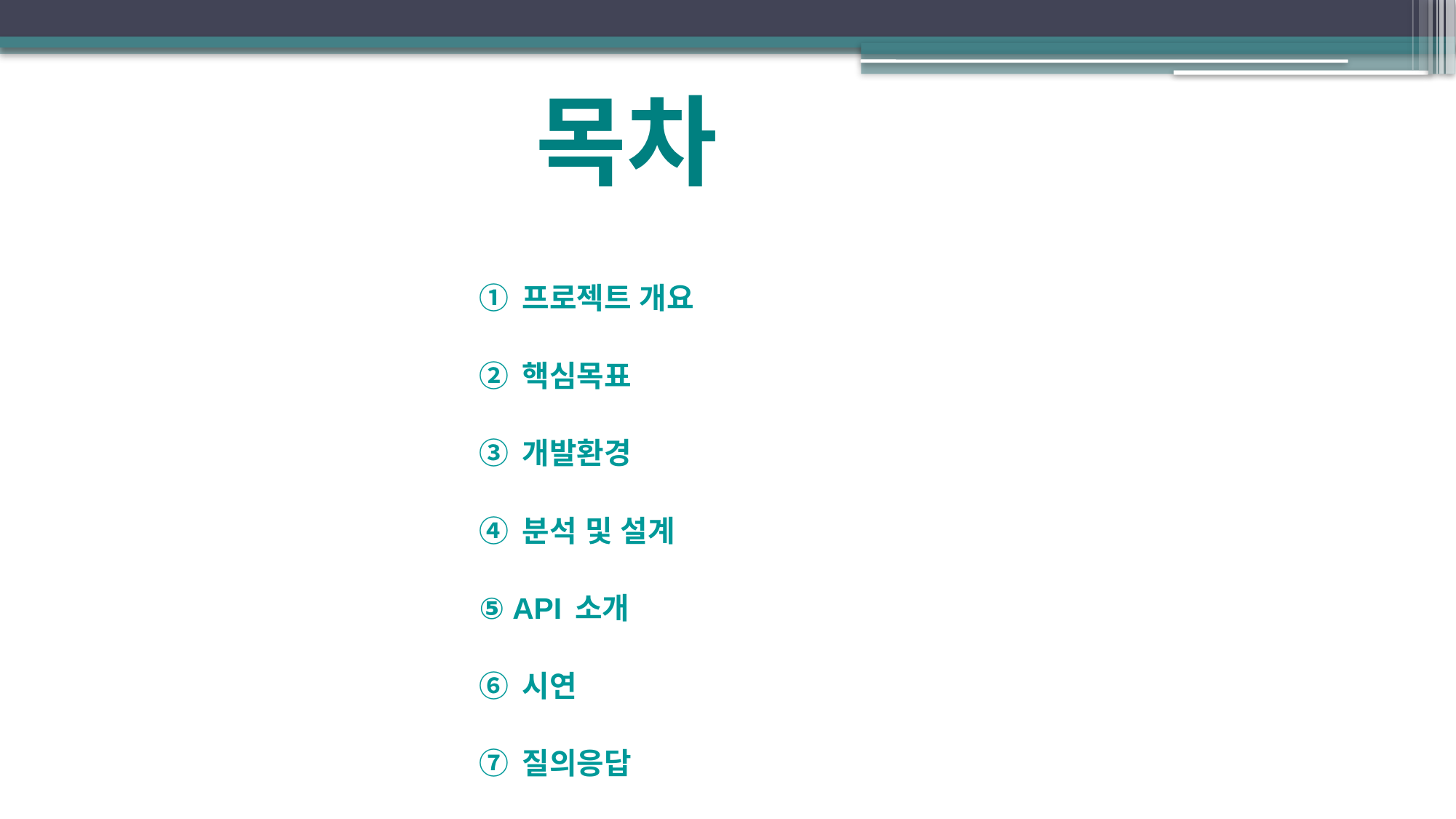

# 목차
① 프로젝트 개요

② 핵심목표

③ 개발환경

④ 분석 및 설계

⑤ API 소개

⑥ 시연

⑦ 질의응답